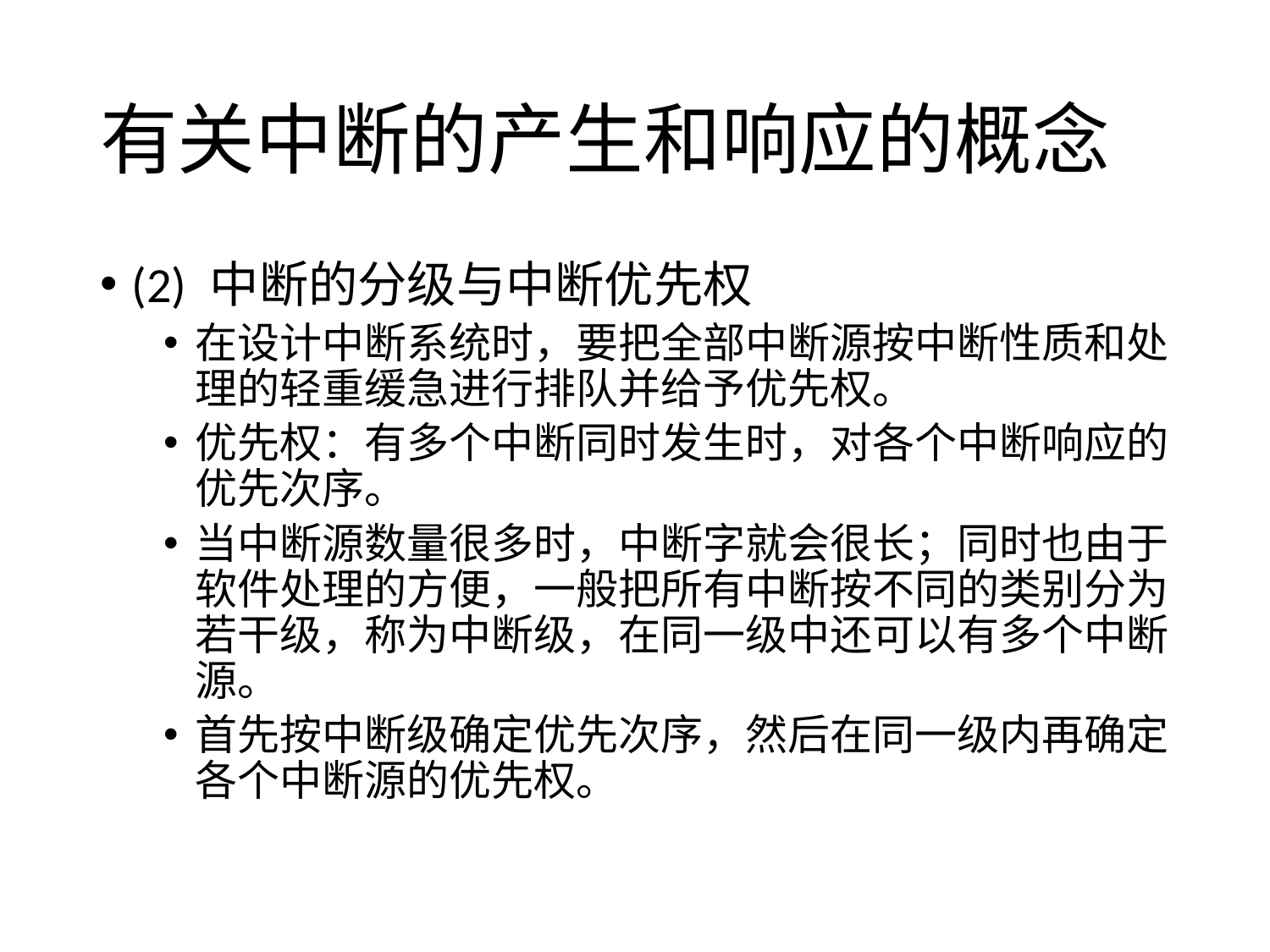

# 有关中断的产生和响应的概念
(2) 中断的分级与中断优先权
在设计中断系统时，要把全部中断源按中断性质和处理的轻重缓急进行排队并给予优先权。
优先权：有多个中断同时发生时，对各个中断响应的优先次序。
当中断源数量很多时，中断字就会很长；同时也由于软件处理的方便，一般把所有中断按不同的类别分为若干级，称为中断级，在同一级中还可以有多个中断源。
首先按中断级确定优先次序，然后在同一级内再确定各个中断源的优先权。